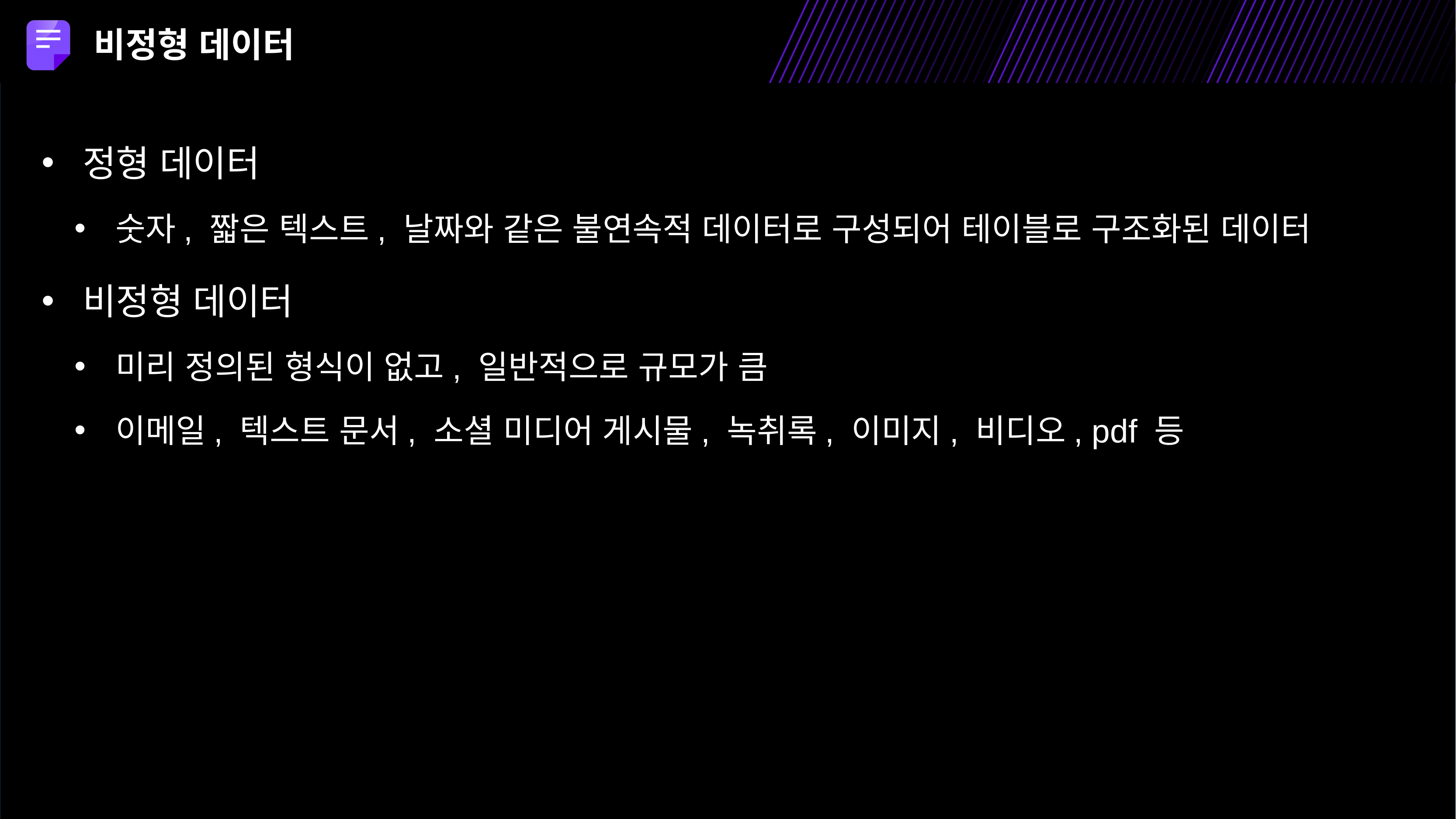

비정형 데이터
정형 데이터
숫자, 짧은 텍스트, 날짜와 같은 불연속적 데이터로 구성되어 테이블로 구조화된 데이터
비정형 데이터
미리 정의된 형식이 없고, 일반적으로 규모가 큼
이메일, 텍스트 문서, 소셜 미디어 게시물, 녹취록, 이미지, 비디오, pdf 등